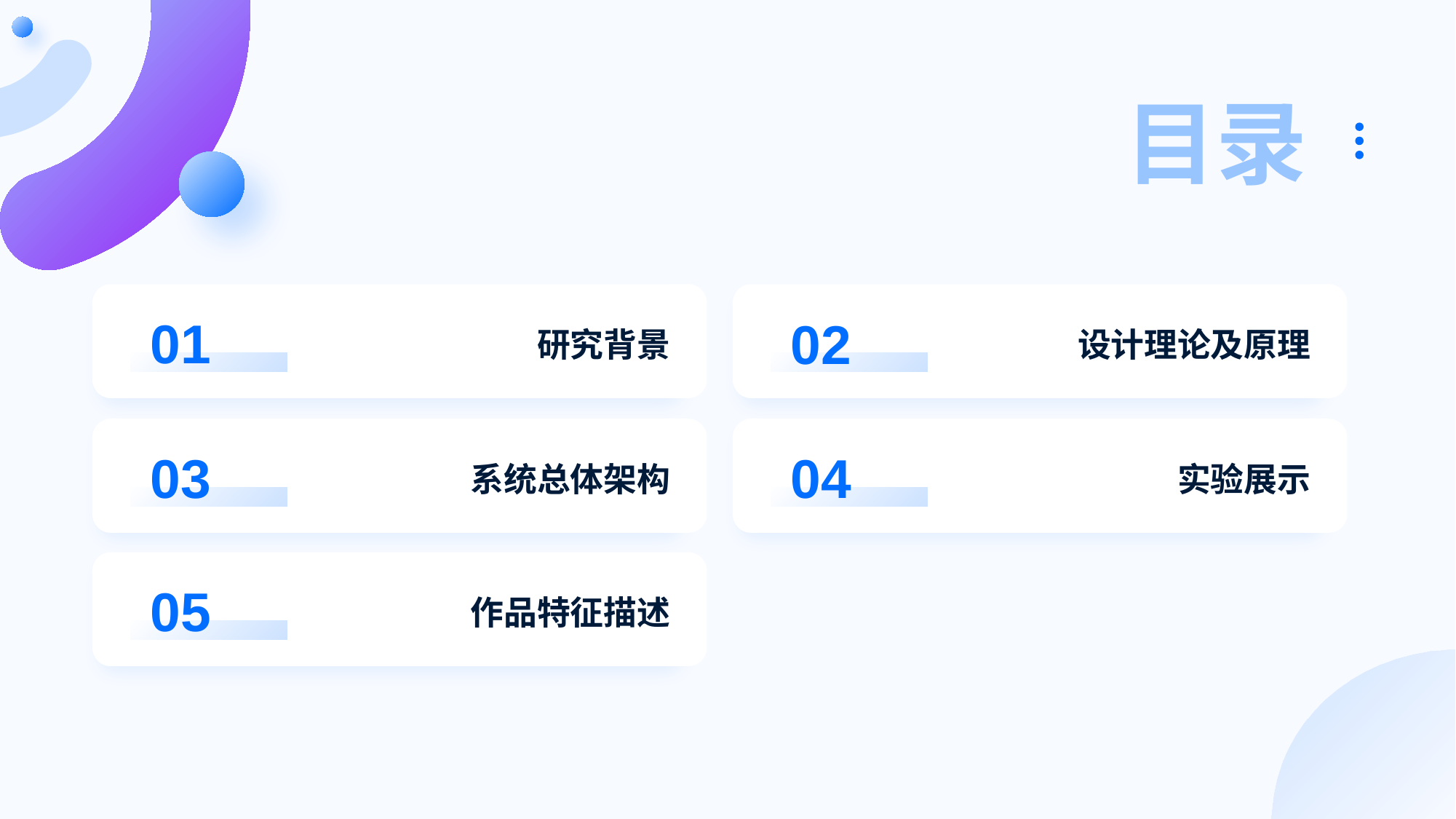

# 目录

01
02
研究背景
设计理论及原理

03
04
系统总体架构
实验展示

05
作品特征描述